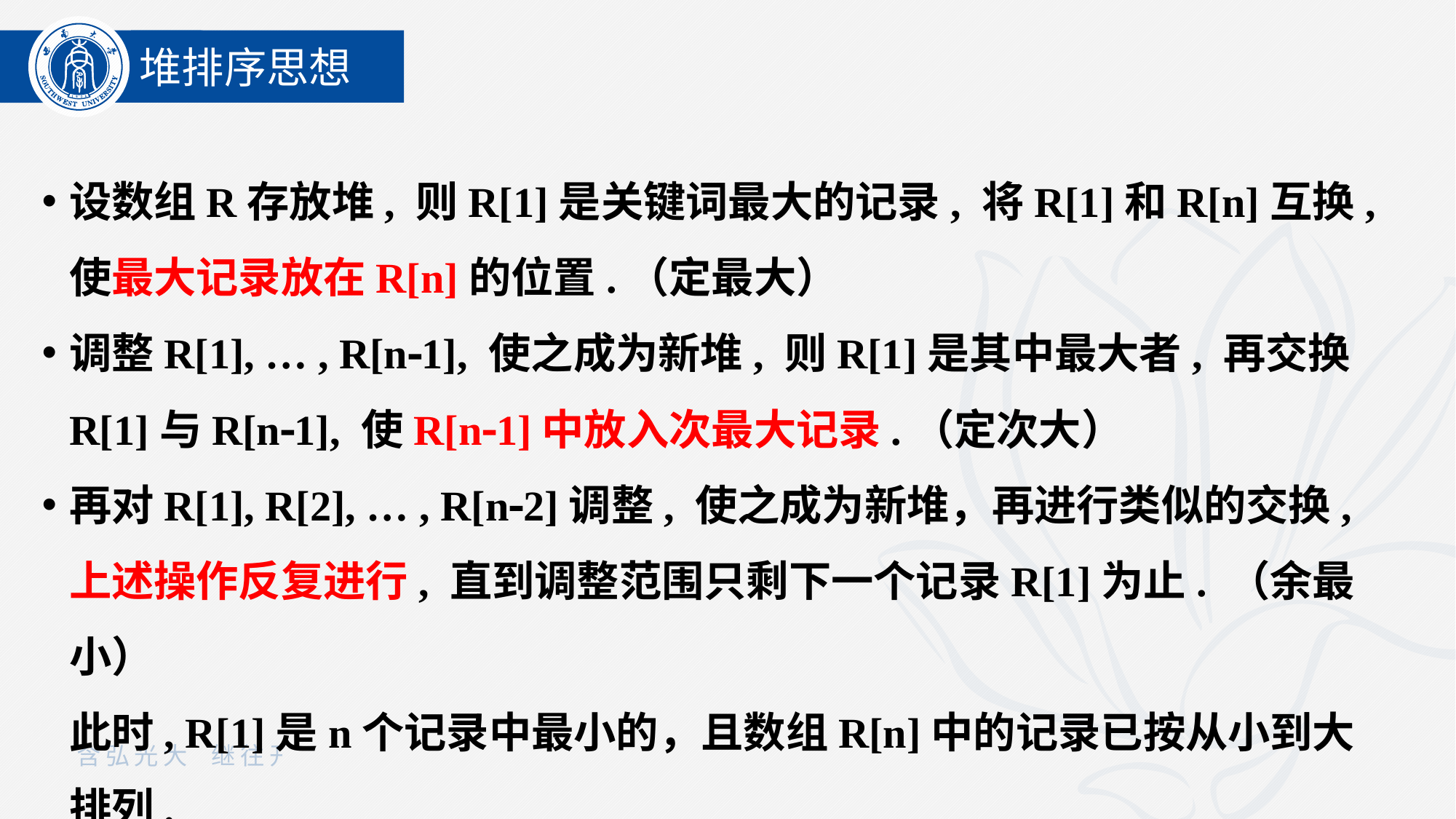

堆排序思想

设数组R存放堆, 则R[1]是关键词最大的记录, 将R[1]和R[n]互换, 使最大记录放在R[n]的位置.（定最大）
调整R[1], … , R[n−1], 使之成为新堆, 则R[1]是其中最大者, 再交换R[1]与R[n−1], 使R[n−1]中放入次最大记录.（定次大）
再对R[1], R[2], … , R[n−2]调整, 使之成为新堆，再进行类似的交换, 上述操作反复进行, 直到调整范围只剩下一个记录R[1]为止. （余最小）
此时, R[1]是n个记录中最小的，且数组R[n]中的记录已按从小到大排列.